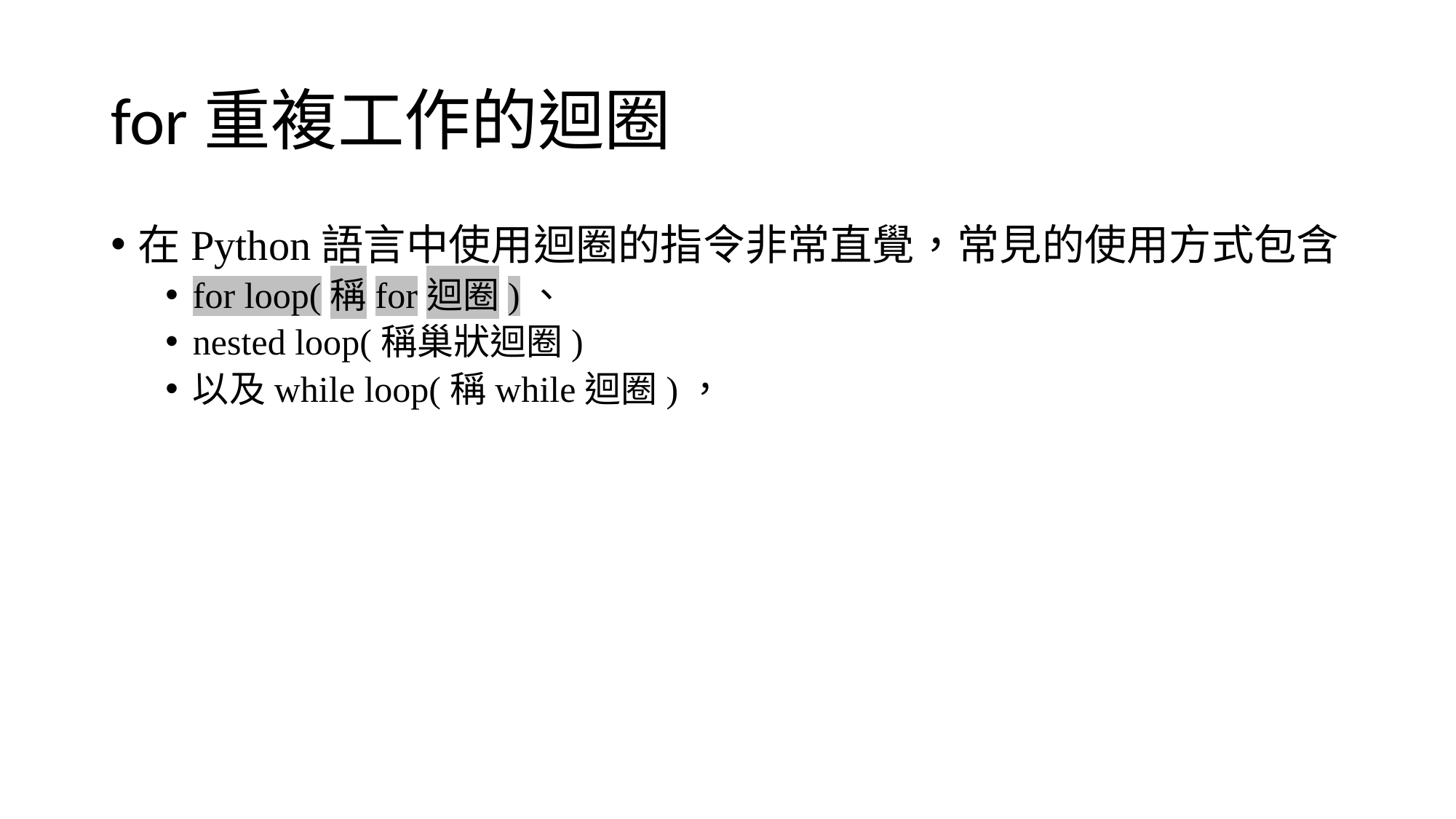

# for重複工作的迴圈
在Python語言中使用迴圈的指令非常直覺，常見的使用方式包含
for loop(稱for迴圈)、
nested loop(稱巢狀迴圈)
以及while loop(稱while迴圈)，